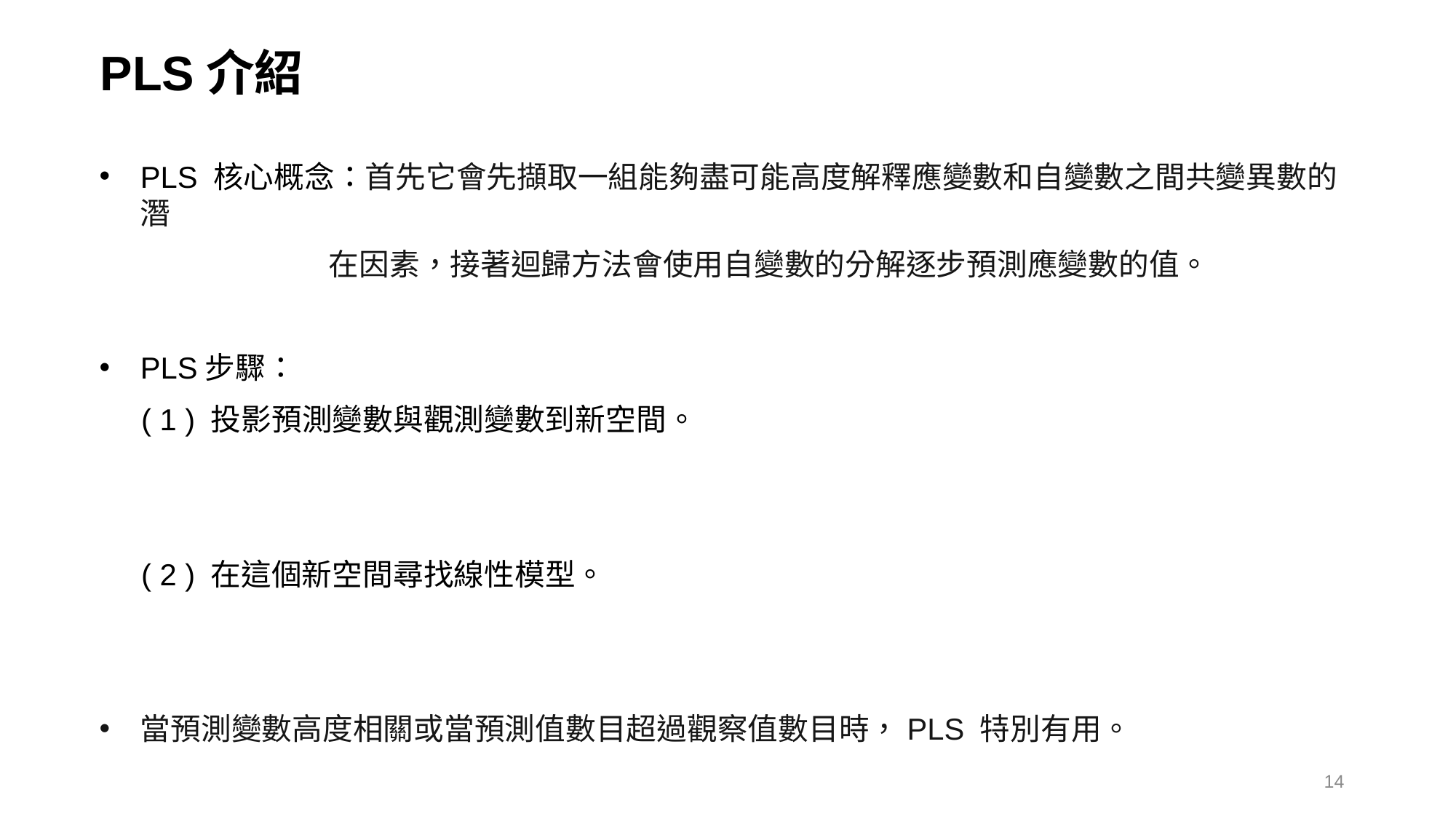

PLS介紹
PLS 核心概念：首先它會先擷取一組能夠盡可能高度解釋應變數和自變數之間共變異數的潛
                                 在因素，接著迴歸方法會使用自變數的分解逐步預測應變數的值。

PLS步驟：
     ( 1 ) 投影預測變數與觀測變數到新空間。

     ( 2 ) 在這個新空間尋找線性模型。

當預測變數高度相關或當預測值數目超過觀察值數目時，PLS 特別有用。

14